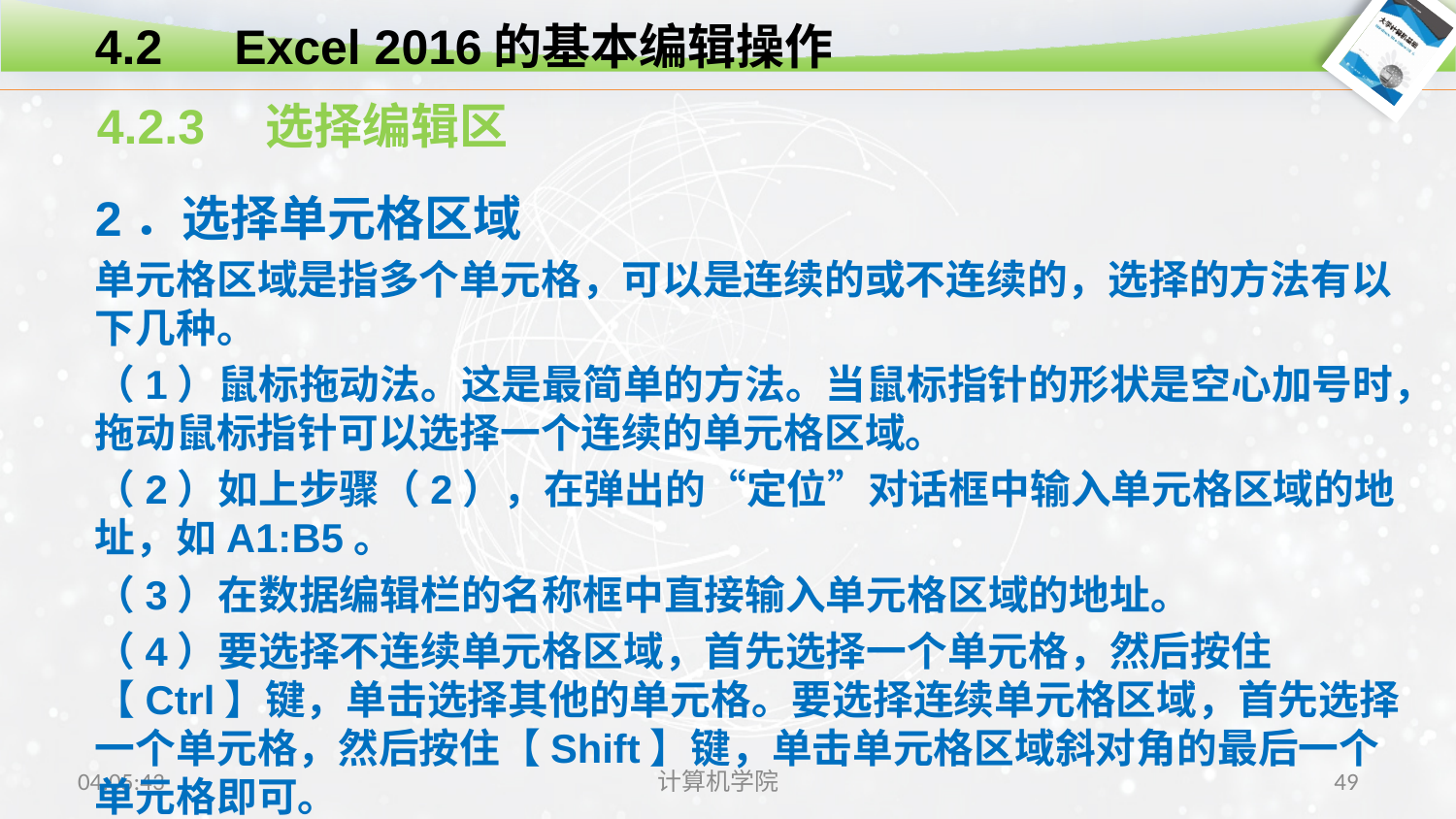

4.2　Excel 2016的基本编辑操作
4.2.3　选择编辑区

2．选择单元格区域
单元格区域是指多个单元格，可以是连续的或不连续的，选择的方法有以下几种。
（1）鼠标拖动法。这是最简单的方法。当鼠标指针的形状是空心加号时，拖动鼠标指针可以选择一个连续的单元格区域。
（2）如上步骤（2），在弹出的“定位”对话框中输入单元格区域的地址，如A1:B5。
（3）在数据编辑栏的名称框中直接输入单元格区域的地址。
（4）要选择不连续单元格区域，首先选择一个单元格，然后按住【Ctrl】键，单击选择其他的单元格。要选择连续单元格区域，首先选择一个单元格，然后按住【Shift】键，单击单元格区域斜对角的最后一个单元格即可。